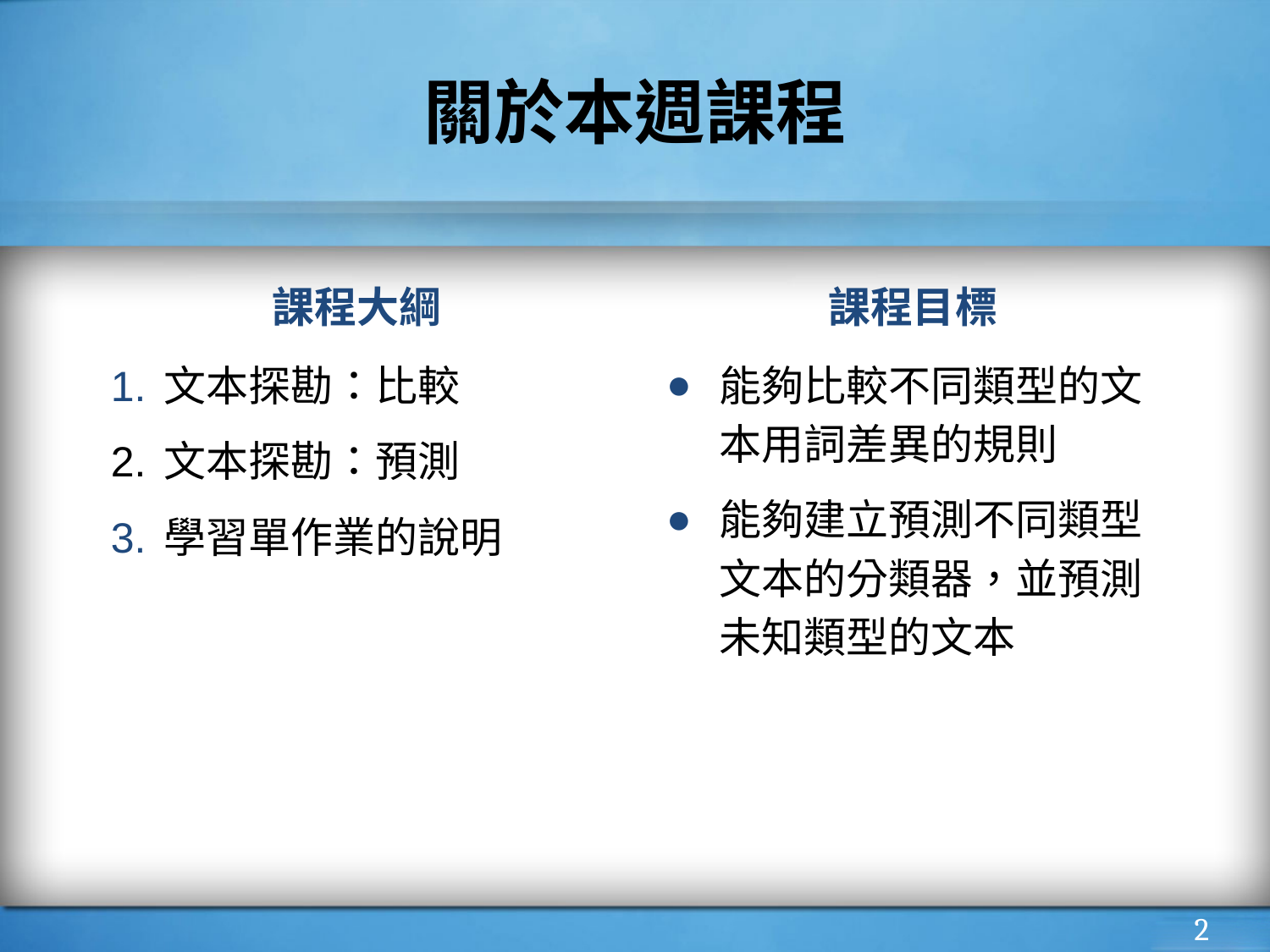

# 關於本週課程
課程大綱
課程目標
文本探勘：比較
文本探勘：預測
學習單作業的說明
能夠比較不同類型的文本用詞差異的規則
能夠建立預測不同類型文本的分類器，並預測未知類型的文本
2